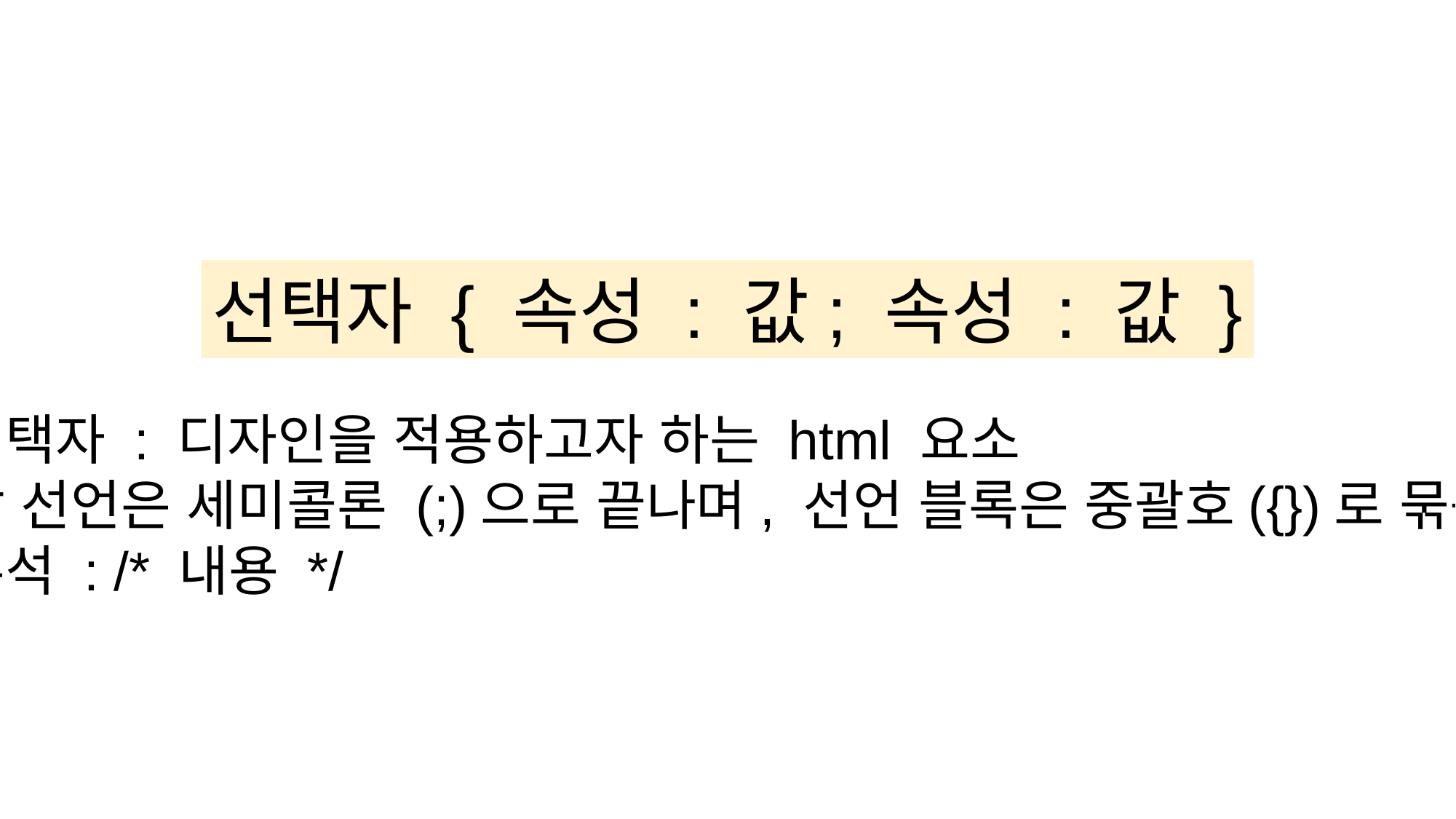

선택자 { 속성 : 값; 속성 : 값 }
선택자 : 디자인을 적용하고자 하는 html 요소
각 선언은 세미콜론 (;)으로 끝나며, 선언 블록은 중괄호({})로 묶음
주석 : /* 내용 */